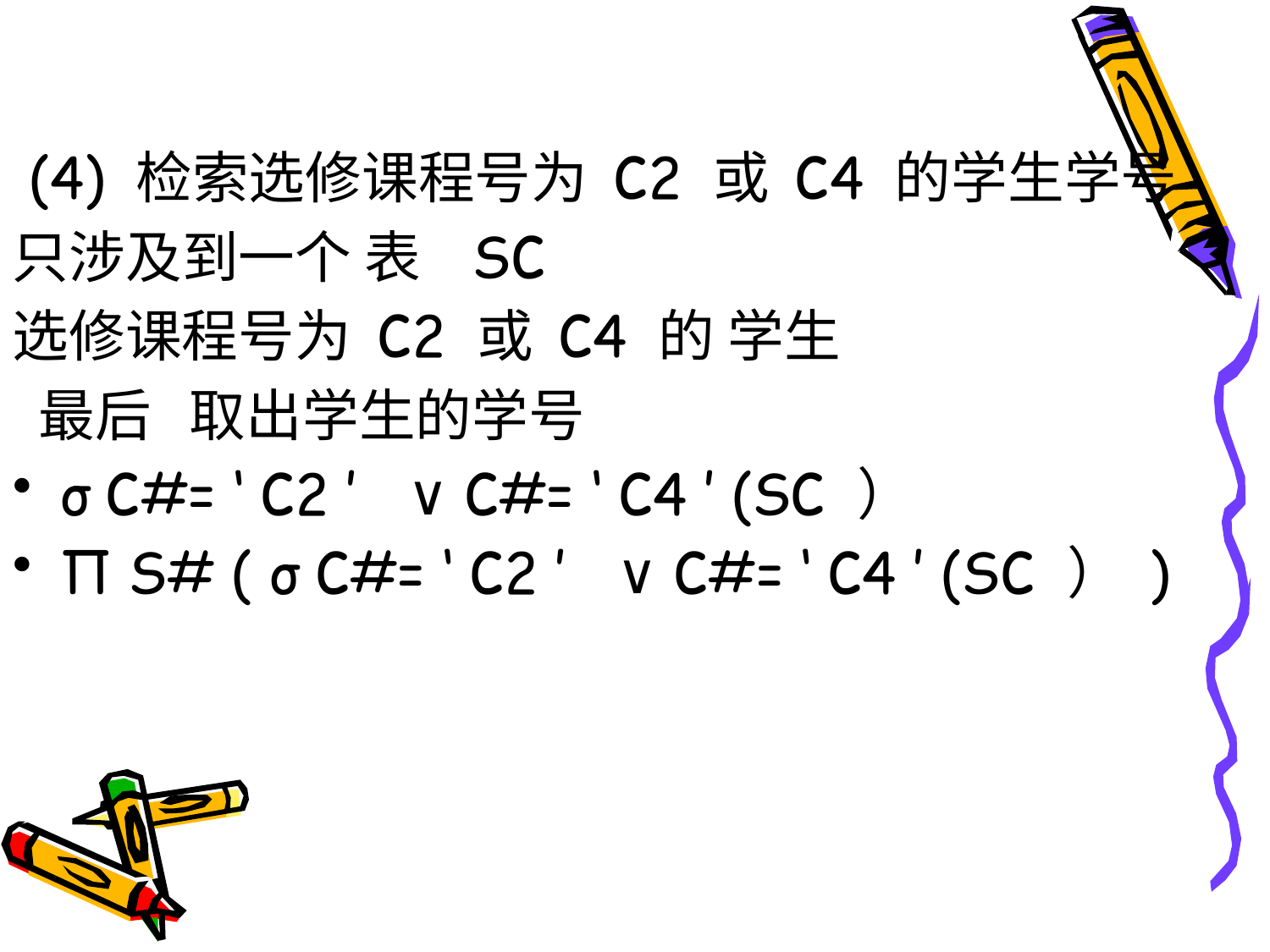

#
 (4) 检索选修课程号为 C2 或 C4 的学生学号
只涉及到一个 表   SC
选修课程号为 C2 或 C4 的 学生
 最后   取出学生的学号
σ C#= ‘ C2 ’   ∨ C#= ‘ C4 ’ (SC ）
∏ S# ( σ C#= ‘ C2 ’   ∨ C#= ‘ C4 ’ (SC ） )